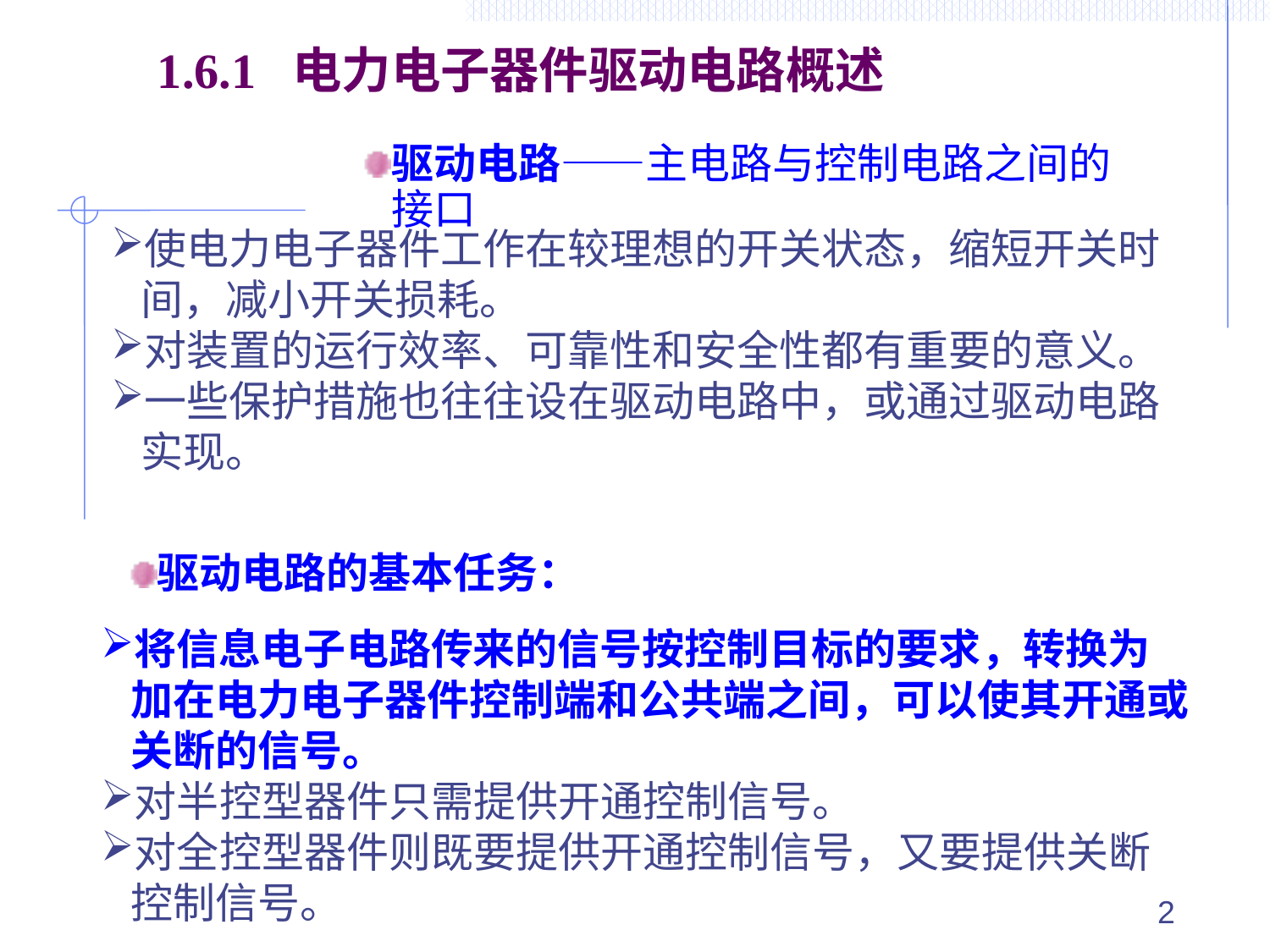

1.6.1  电力电子器件驱动电路概述
驱动电路——主电路与控制电路之间的接口
使电力电子器件工作在较理想的开关状态，缩短开关时间，减小开关损耗。
对装置的运行效率、可靠性和安全性都有重要的意义。
一些保护措施也往往设在驱动电路中，或通过驱动电路实现。
驱动电路的基本任务：
将信息电子电路传来的信号按控制目标的要求，转换为加在电力电子器件控制端和公共端之间，可以使其开通或关断的信号。
对半控型器件只需提供开通控制信号。
对全控型器件则既要提供开通控制信号，又要提供关断控制信号。
2